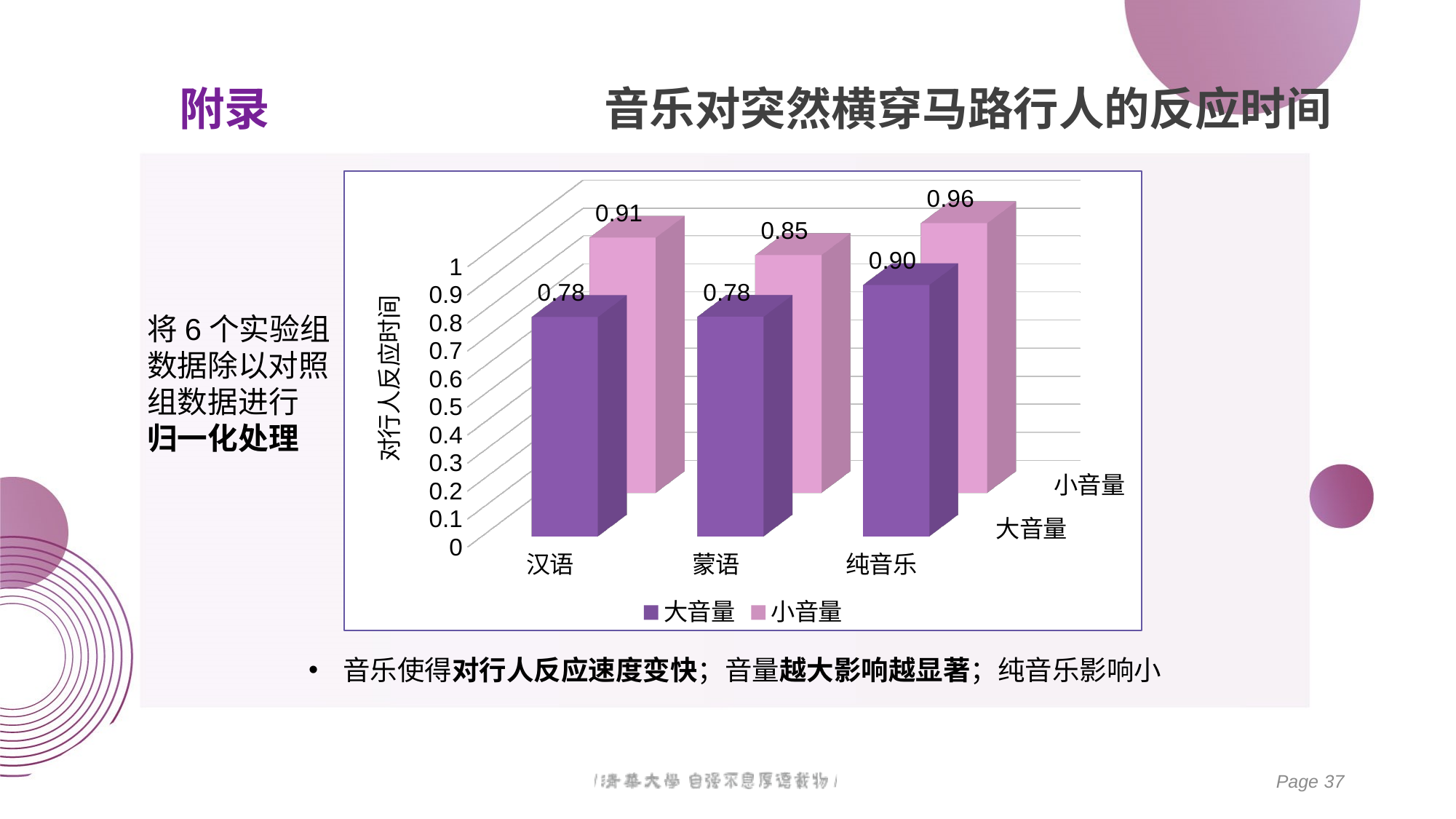

# 音乐对突然横穿马路行人的反应时间
附录

[unsupported chart]

将6个实验组数据除以对照组数据进行
归一化处理
音乐使得对行人反应速度变快；音量越大影响越显著；纯音乐影响小
Page 37